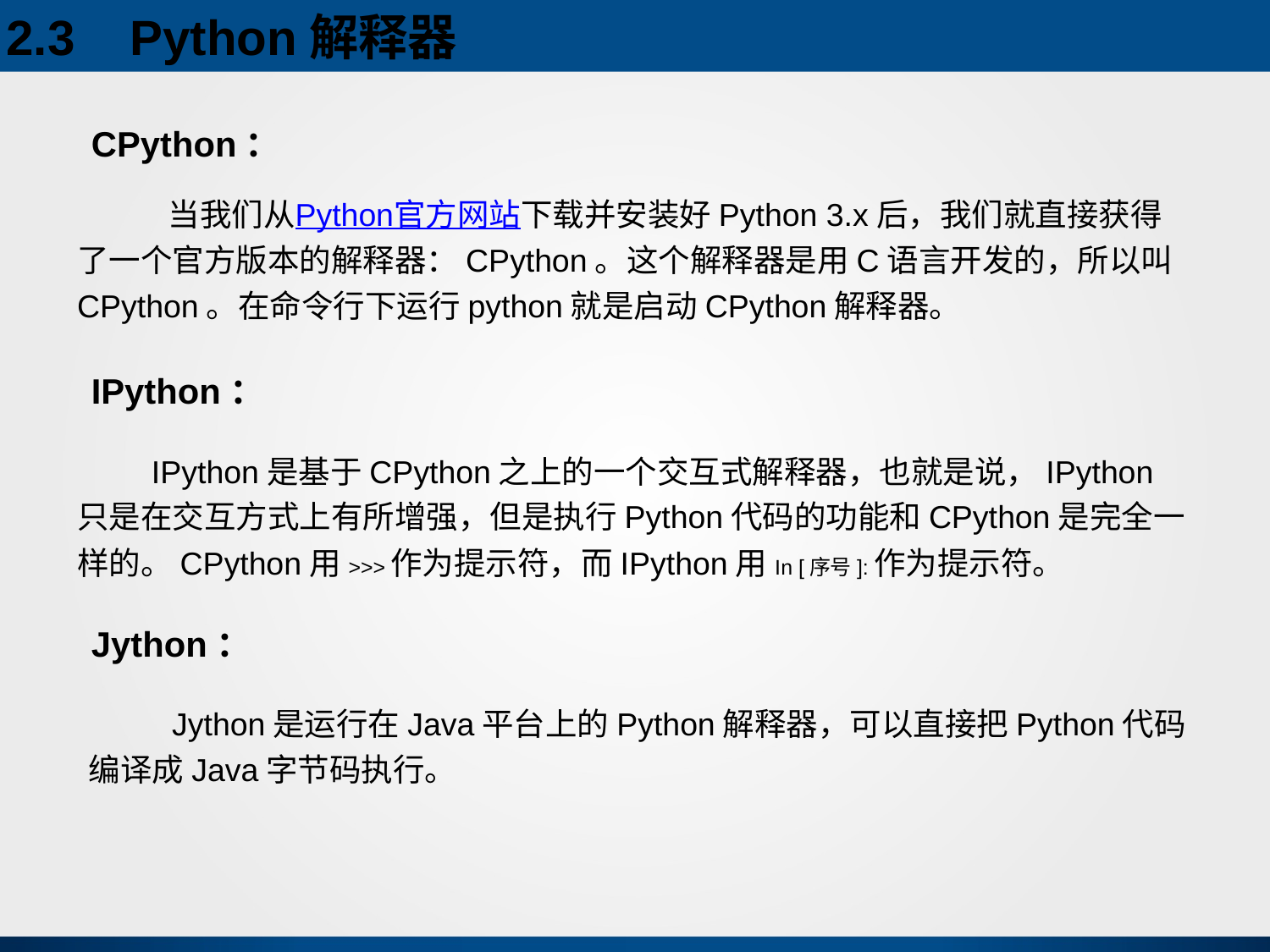

2.3    Python解释器
CPython：
    当我们从Python官方网站下载并安装好Python 3.x后，我们就直接获得了一个官方版本的解释器：CPython。这个解释器是用C语言开发的，所以叫CPython。在命令行下运行python就是启动CPython解释器。
IPython：
   IPython是基于CPython之上的一个交互式解释器，也就是说，IPython只是在交互方式上有所增强，但是执行Python代码的功能和CPython是完全一样的。CPython用>>>作为提示符，而IPython用In [序号]:作为提示符。
Jython：
    Jython是运行在Java平台上的Python解释器，可以直接把Python代码编译成Java字节码执行。